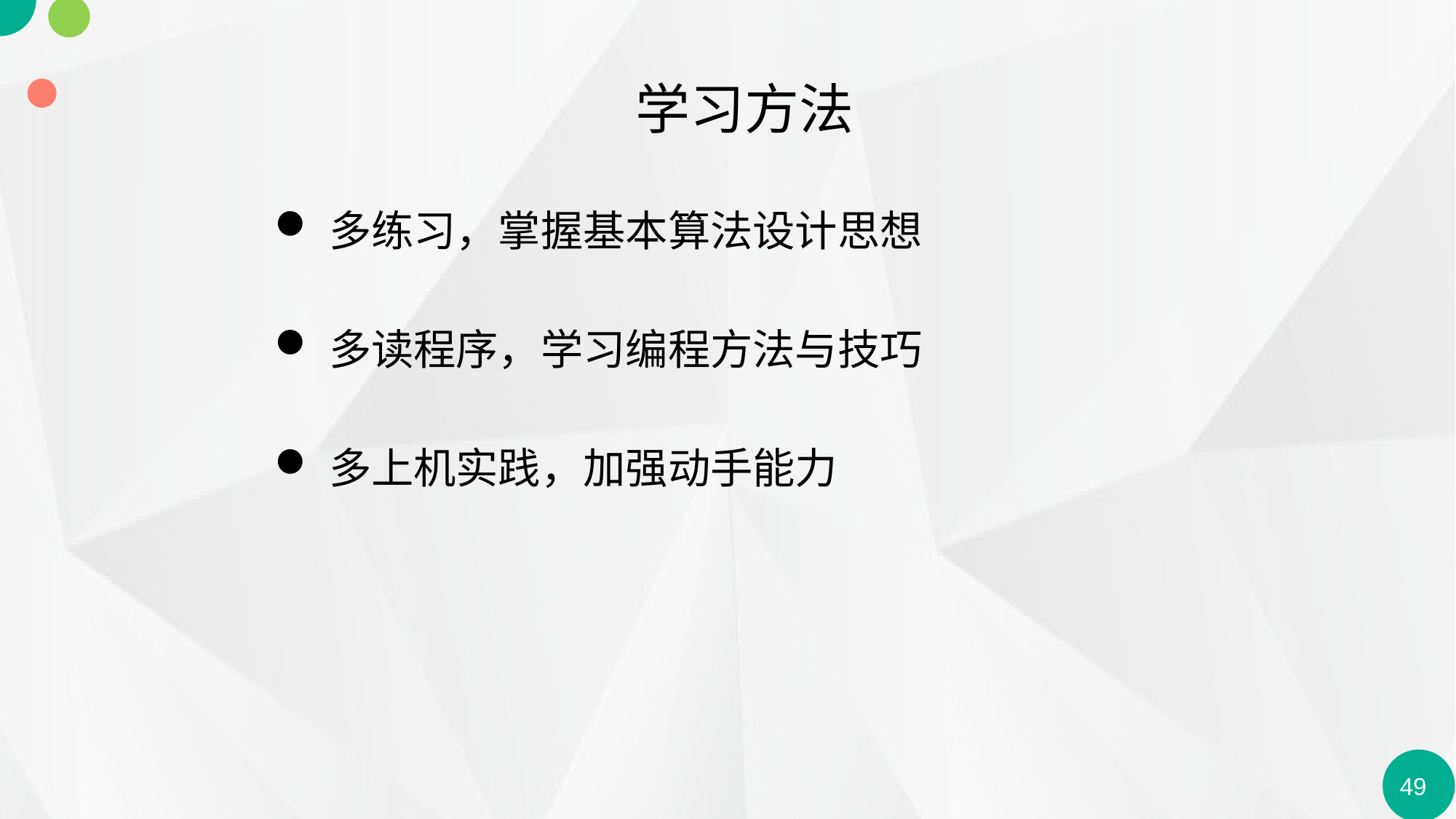

学习方法
多练习，掌握基本算法设计思想

多读程序，学习编程方法与技巧

多上机实践，加强动手能力